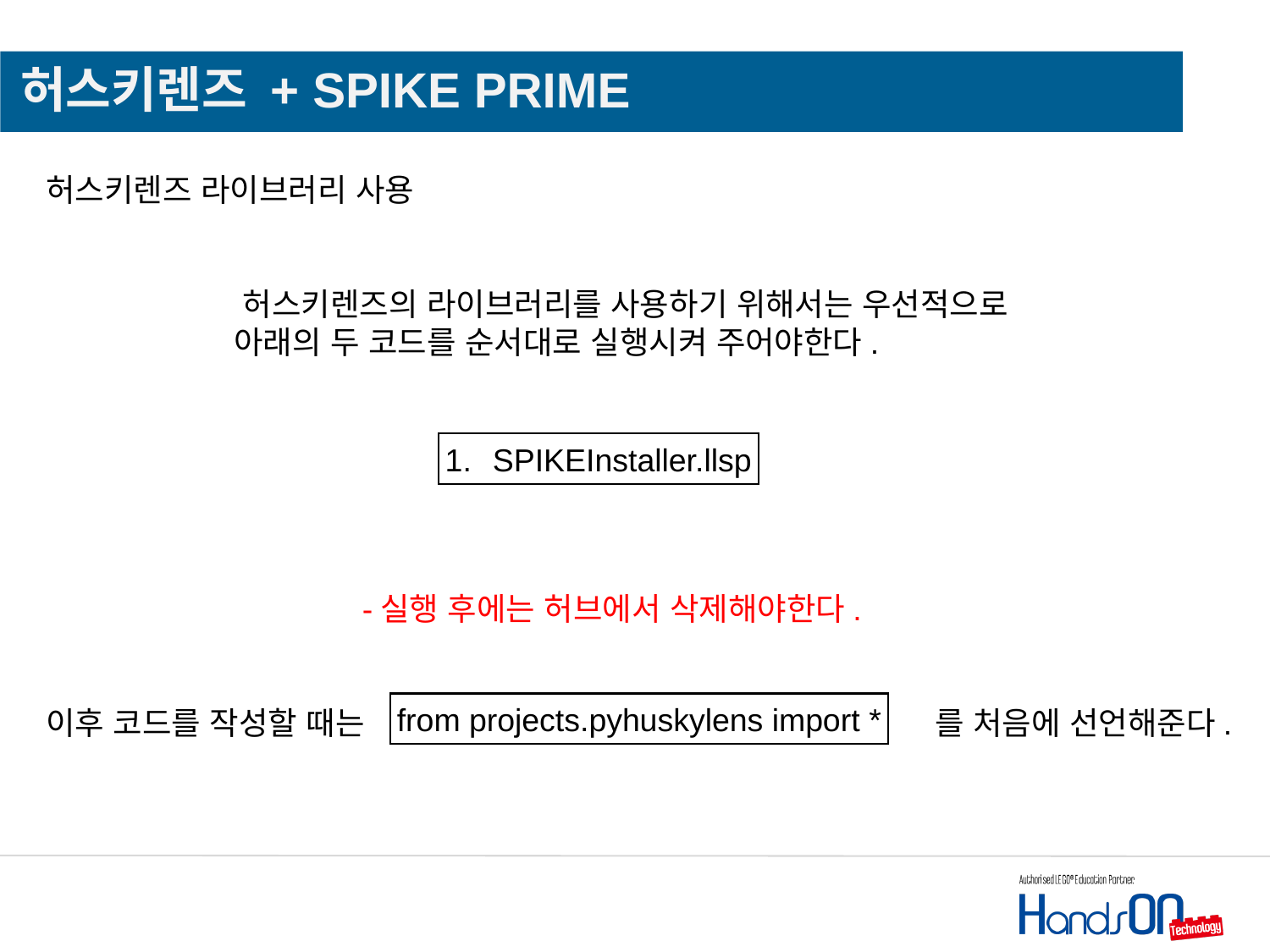

# 허스키렌즈 + SPIKE PRIME
허스키렌즈 라이브러리 사용

	       허스키렌즈의 라이브러리를 사용하기 위해서는 우선적으로
	      아래의 두 코드를 순서대로 실행시켜 주어야한다.

	      	       -실행 후에는 허브에서 삭제해야한다.

이후 코드를 작성할 때는                  				를 처음에 선언해준다.
SPIKEInstaller.llsp
from projects.pyhuskylens import *